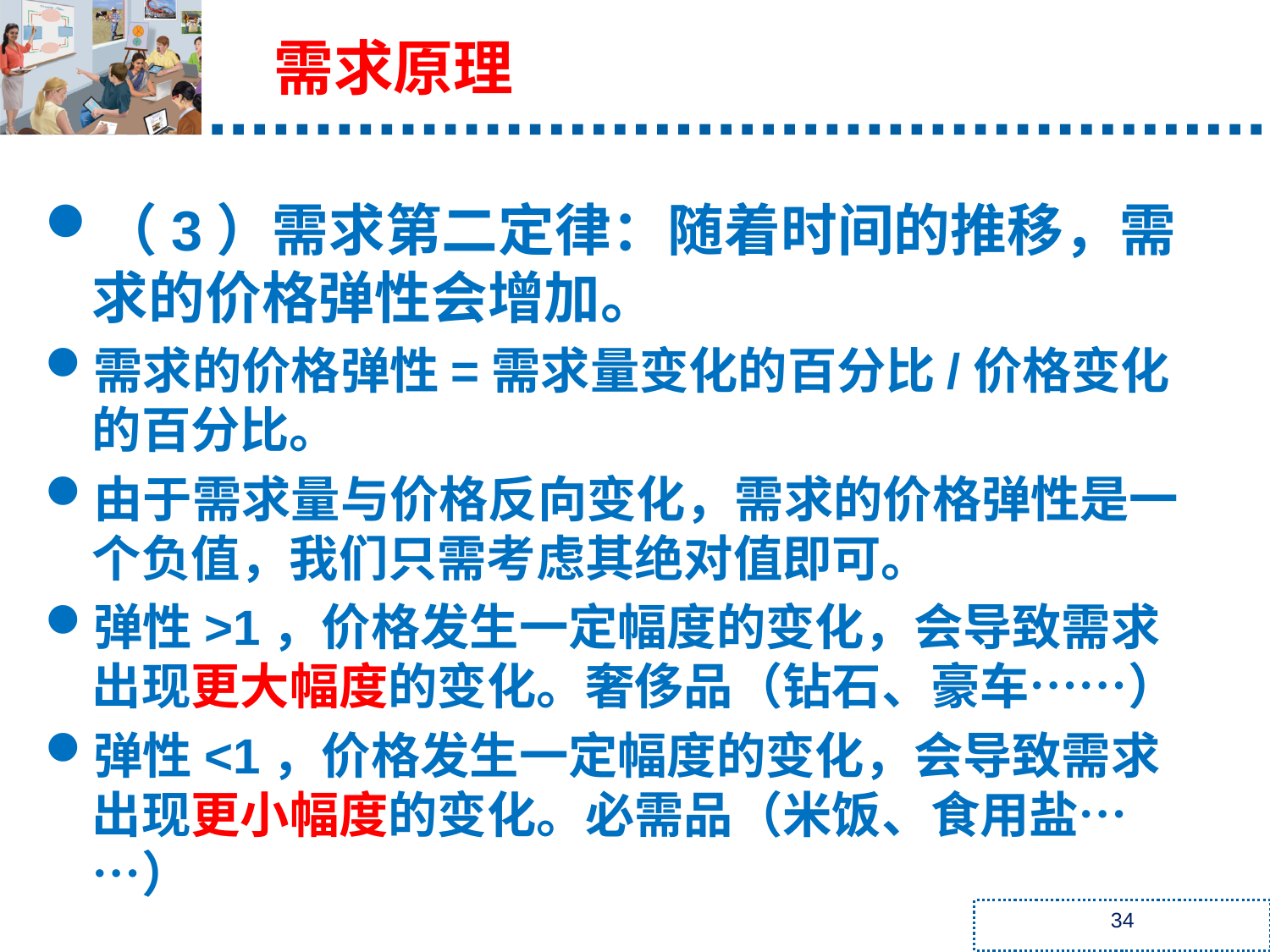

需求原理
（3）需求第二定律：随着时间的推移，需求的价格弹性会增加。
需求的价格弹性=需求量变化的百分比/价格变化的百分比。
由于需求量与价格反向变化，需求的价格弹性是一个负值，我们只需考虑其绝对值即可。
弹性>1，价格发生一定幅度的变化，会导致需求出现更大幅度的变化。奢侈品（钻石、豪车……）
弹性<1，价格发生一定幅度的变化，会导致需求出现更小幅度的变化。必需品（米饭、食用盐……）

34